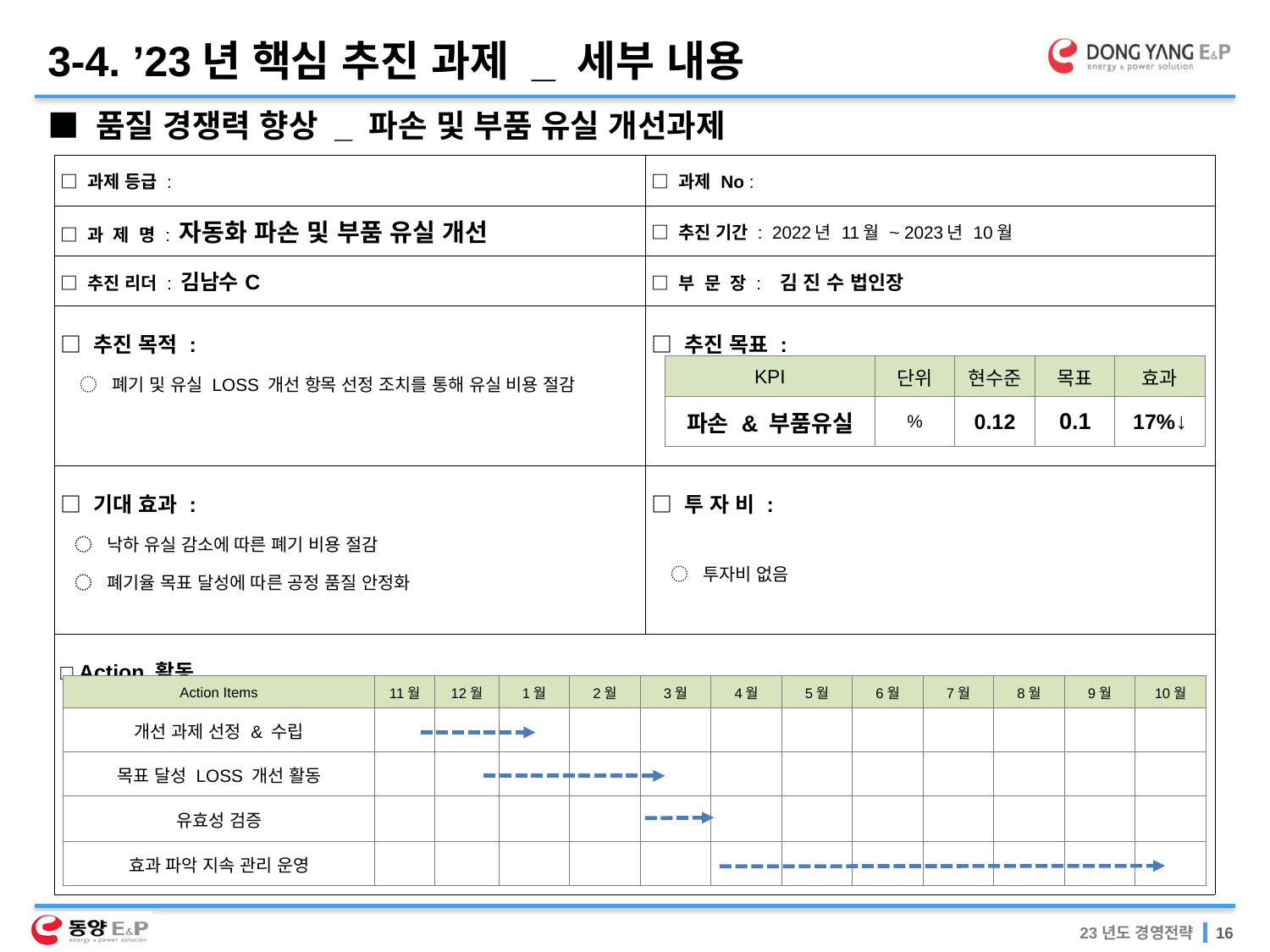

3-4. ’23년 핵심 추진 과제 _ 세부 내용
■ 품질 경쟁력 향상 _ 파손 및 부품 유실 개선과제
| □ 과제 등급 : | □ 과제 No : |
| --- | --- |
| □ 과 제 명 : 자동화 파손 및 부품 유실 개선 | □ 추진 기간 : 2022년 11월 ~ 2023년 10월 |
| □ 추진 리더 : 김남수C | □ 부 문 장 : 김 진 수 법인장 |
| □ 추진 목적 : ◌ 폐기 및 유실 LOSS 개선 항목 선정 조치를 통해 유실 비용 절감 | □ 추진 목표 : |
| □ 기대 효과 : ◌ 낙하 유실 감소에 따른 폐기 비용 절감 ◌ 폐기율 목표 달성에 따른 공정 품질 안정화 | □ 투 자 비 : ◌ 투자비 없음 |
| □ Action 활동 |  |
| KPI | 단위 | 현수준 | 목표 | 효과 |
| --- | --- | --- | --- | --- |
| 파손 & 부품유실 | % | 0.12 | 0.1 | 17%↓ |
| Action Items | 11월 | 12월 | 1월 | 2월 | 3월 | 4월 | 5월 | 6월 | 7월 | 8월 | 9월 | 10월 |
| --- | --- | --- | --- | --- | --- | --- | --- | --- | --- | --- | --- | --- |
| 개선 과제 선정 & 수립 |  |  |  |  |  |  |  |  |  |  |  |  |
| 목표 달성 LOSS 개선 활동 |  |  |  |  |  |  |  |  |  |  |  |  |
| 유효성 검증 |  |  |  |  |  |  |  |  |  |  |  |  |
| 효과 파악 지속 관리 운영 |  |  |  |  |  |  |  |  |  |  |  |  |